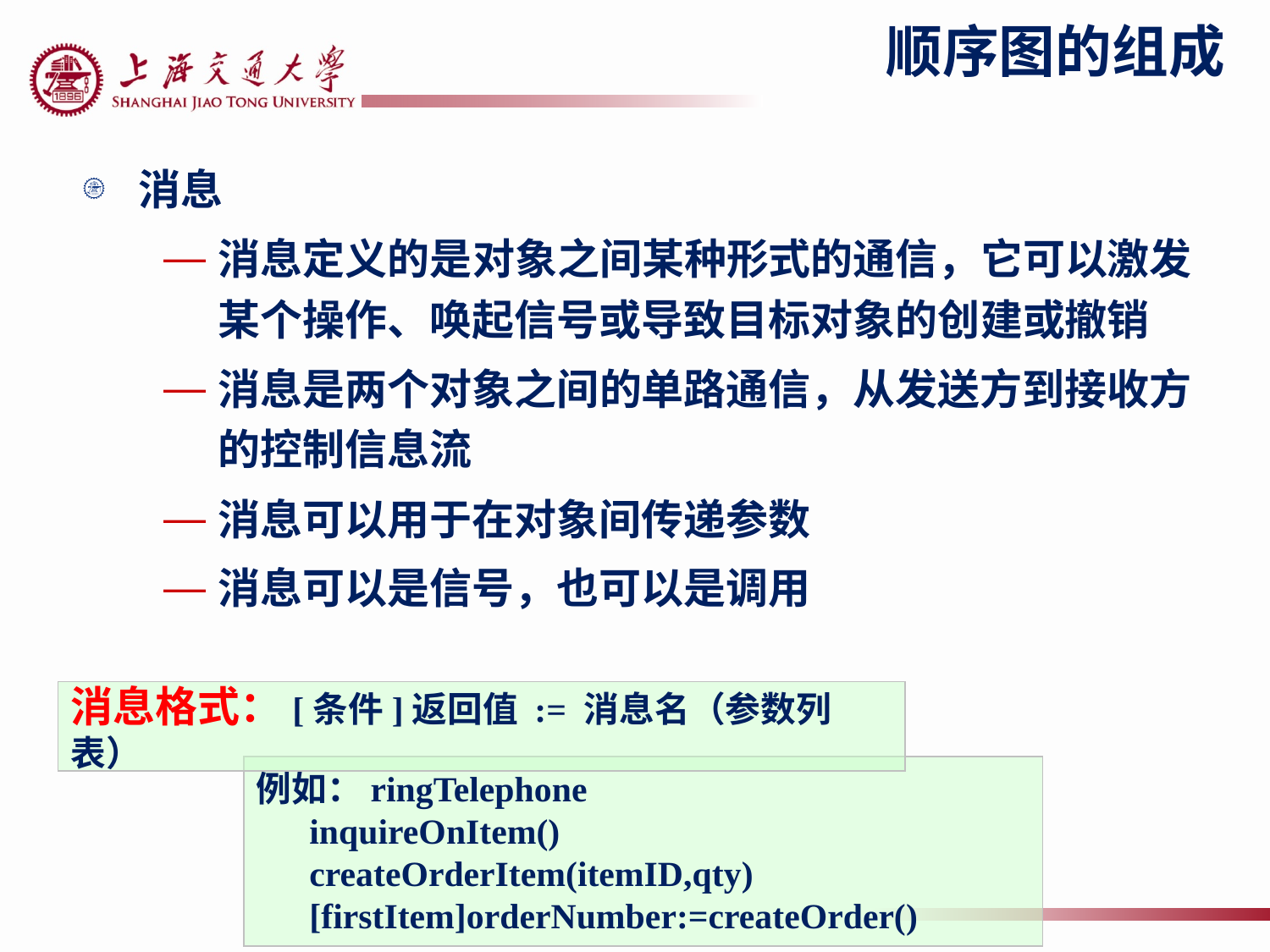

# 顺序图的组成
消息
消息定义的是对象之间某种形式的通信，它可以激发某个操作、唤起信号或导致目标对象的创建或撤销
消息是两个对象之间的单路通信，从发送方到接收方的控制信息流
消息可以用于在对象间传递参数
消息可以是信号，也可以是调用
消息格式：[条件]返回值 := 消息名（参数列表）
例如：ringTelephone
      inquireOnItem()
      createOrderItem(itemID,qty)
      [firstItem]orderNumber:=createOrder()